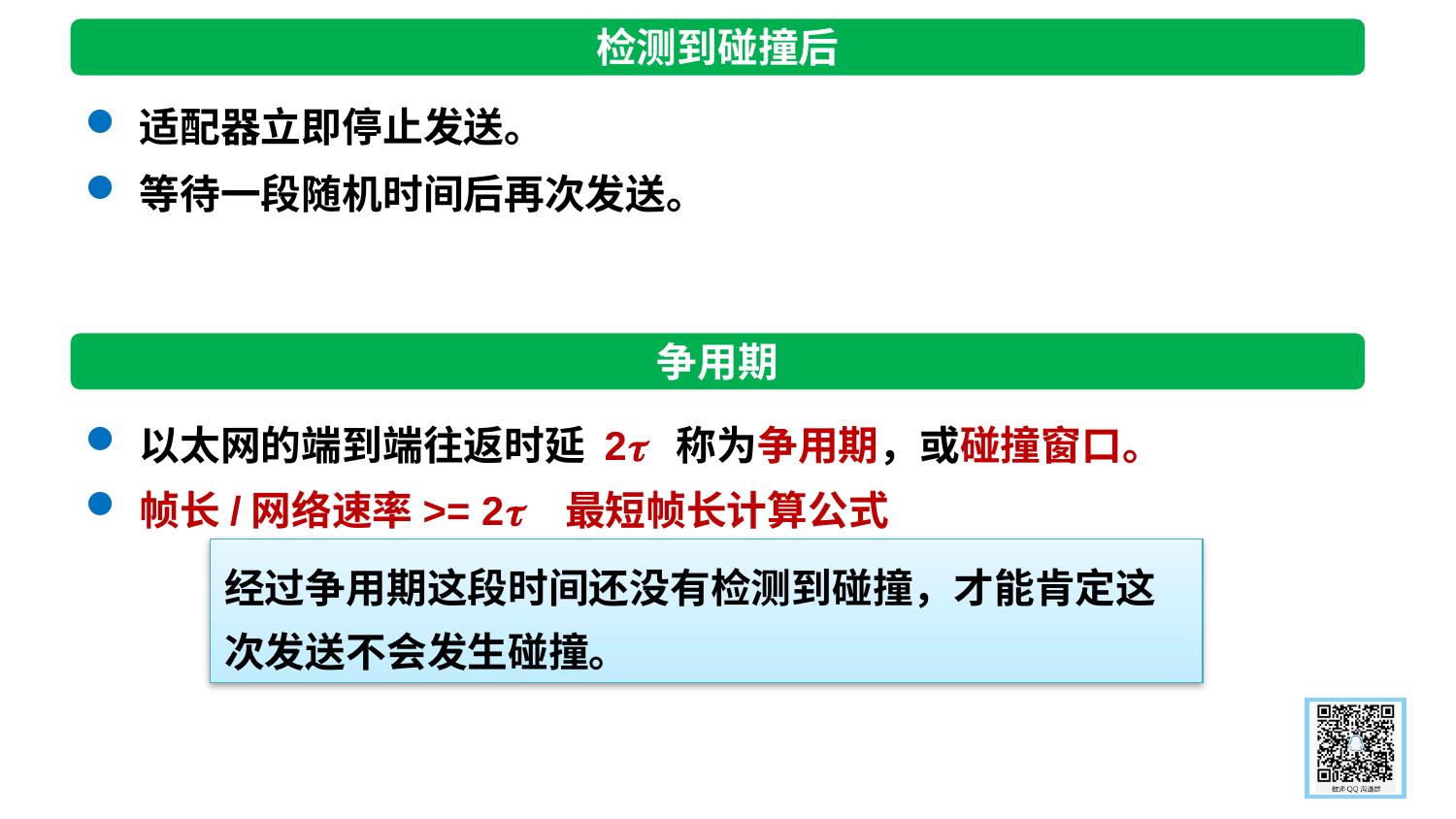

检测到碰撞后

适配器立即停止发送。
等待一段随机时间后再次发送。
争用期

以太网的端到端往返时延 2τ  称为争用期，或碰撞窗口。
帧长/网络速率>= 2τ   最短帧长计算公式
经过争用期这段时间还没有检测到碰撞，才能肯定这次发送不会发生碰撞。